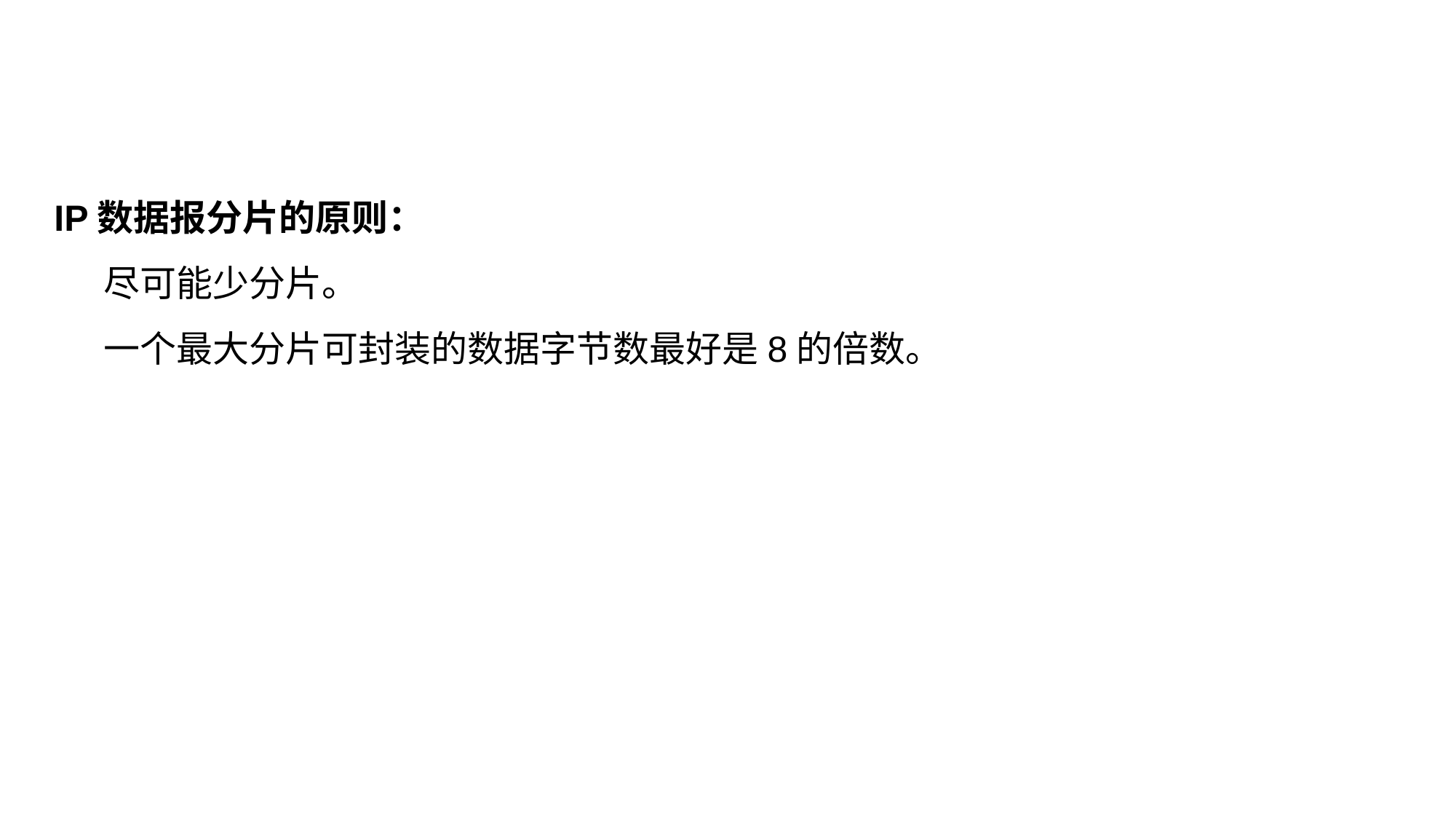

IP数据报分片的原则：
     尽可能少分片。
     一个最大分片可封装的数据字节数最好是8的倍数。